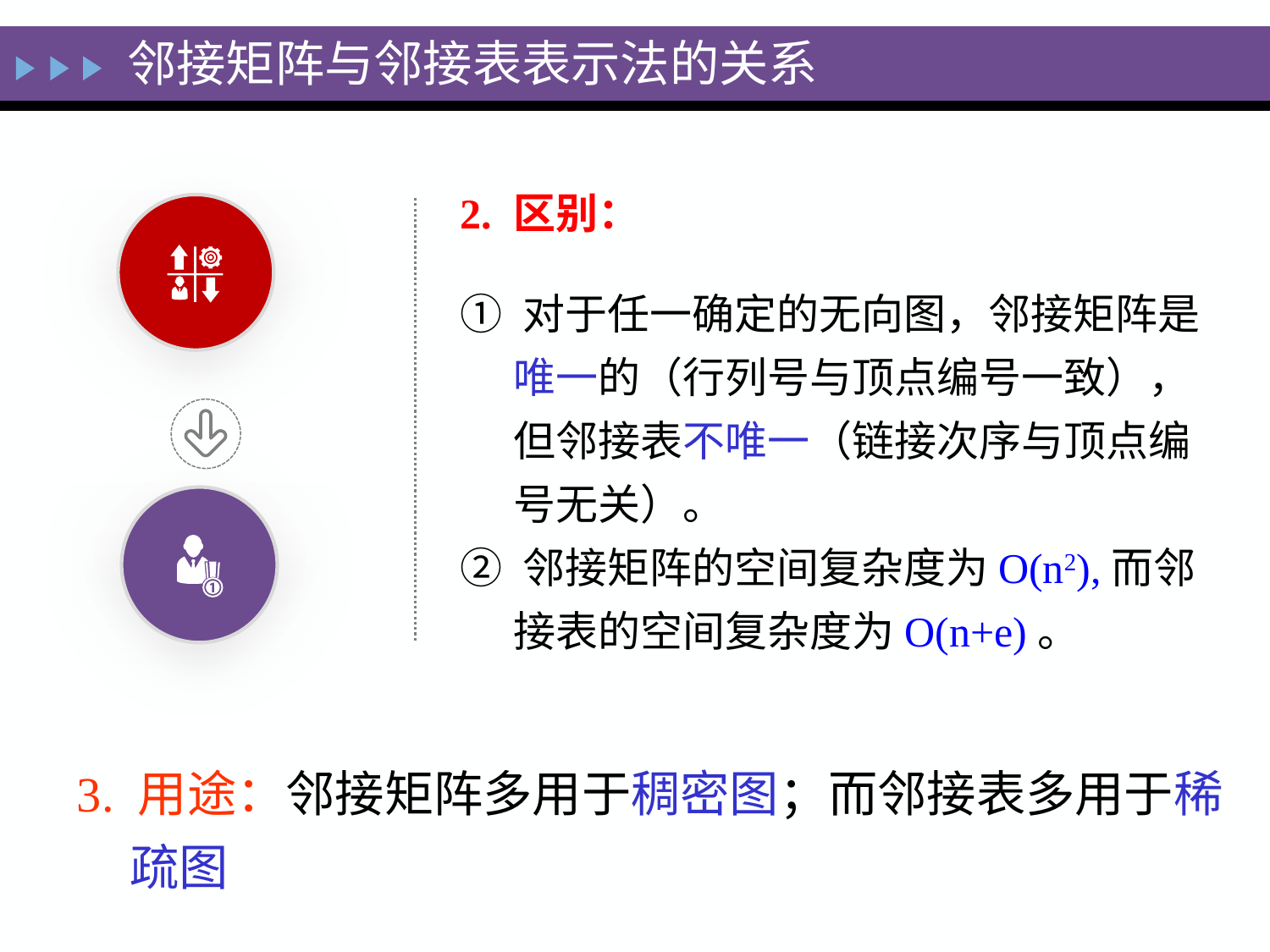

邻接矩阵与邻接表表示法的关系

2. 区别：
① 对于任一确定的无向图，邻接矩阵是唯一的（行列号与顶点编号一致），但邻接表不唯一（链接次序与顶点编号无关）。
② 邻接矩阵的空间复杂度为O(n2),而邻接表的空间复杂度为O(n+e)。

3. 用途：邻接矩阵多用于稠密图；而邻接表多用于稀疏图